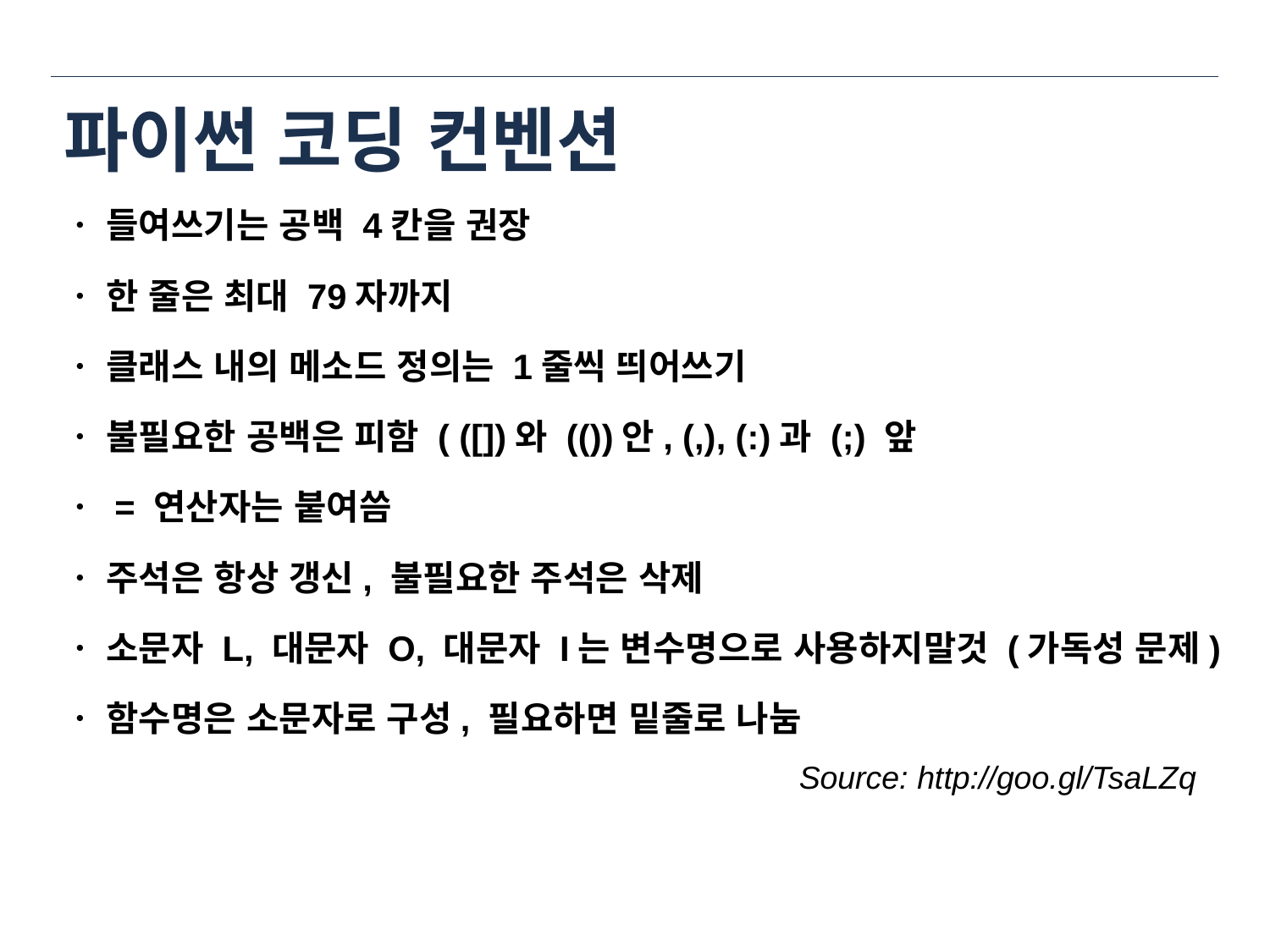

# 파이썬 코딩 컨벤션
ㆍ 들여쓰기는 공백 4칸을 권장
ㆍ 한 줄은 최대 79자까지
ㆍ 클래스 내의 메소드 정의는 1줄씩 띄어쓰기
ㆍ 불필요한 공백은 피함 ( ([])와 (())안, (,), (:)과 (;) 앞
ㆍ = 연산자는 붙여씀
ㆍ 주석은 항상 갱신, 불필요한 주석은 삭제
ㆍ 소문자 L, 대문자 O, 대문자 I는 변수명으로 사용하지말것 (가독성 문제)
ㆍ 함수명은 소문자로 구성, 필요하면 밑줄로 나눔
Source: http://goo.gl/TsaLZq